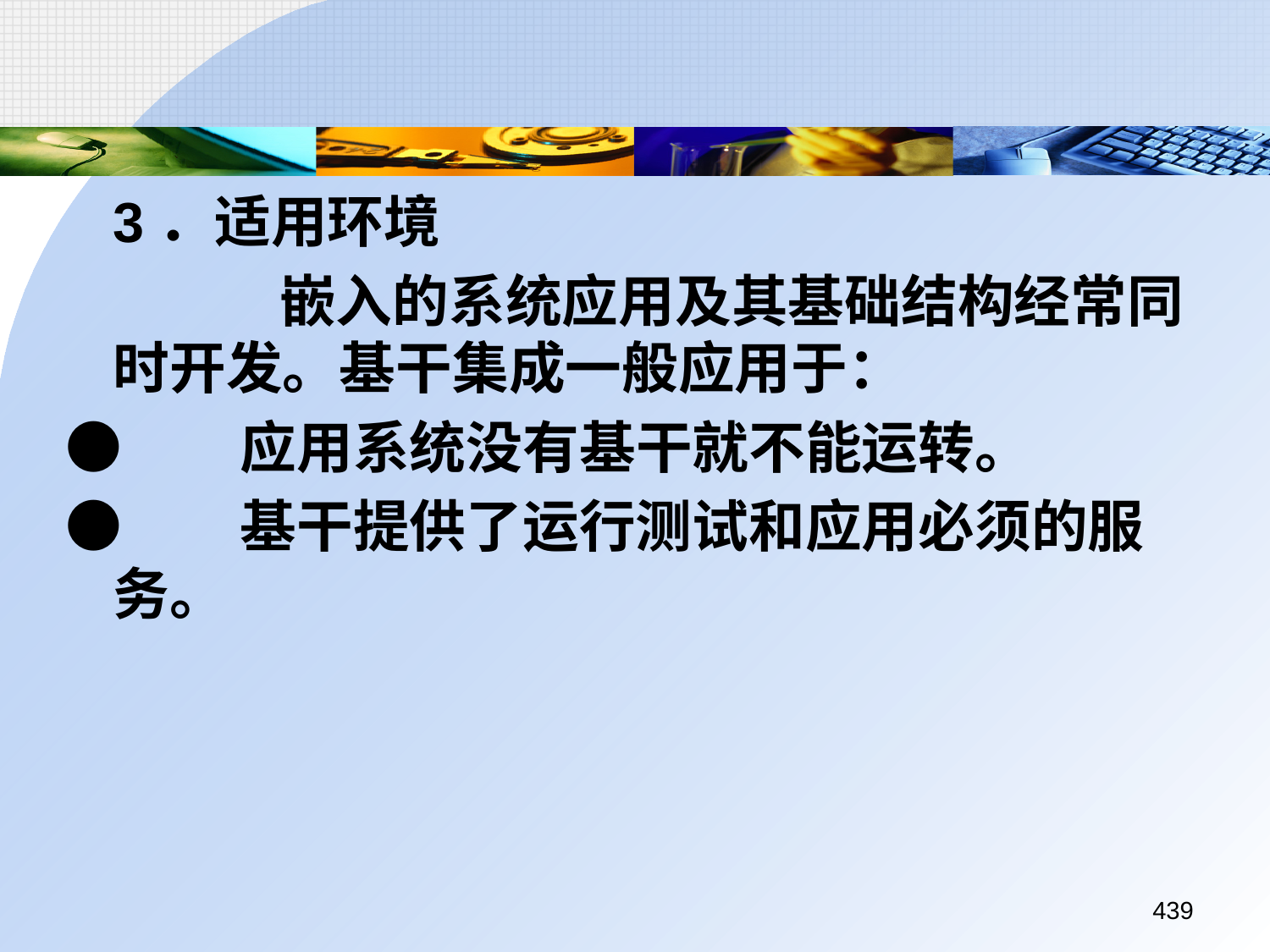

3．适用环境
		  嵌入的系统应用及其基础结构经常同时开发。基干集成一般应用于：
●	应用系统没有基干就不能运转。
●	基干提供了运行测试和应用必须的服务。
439